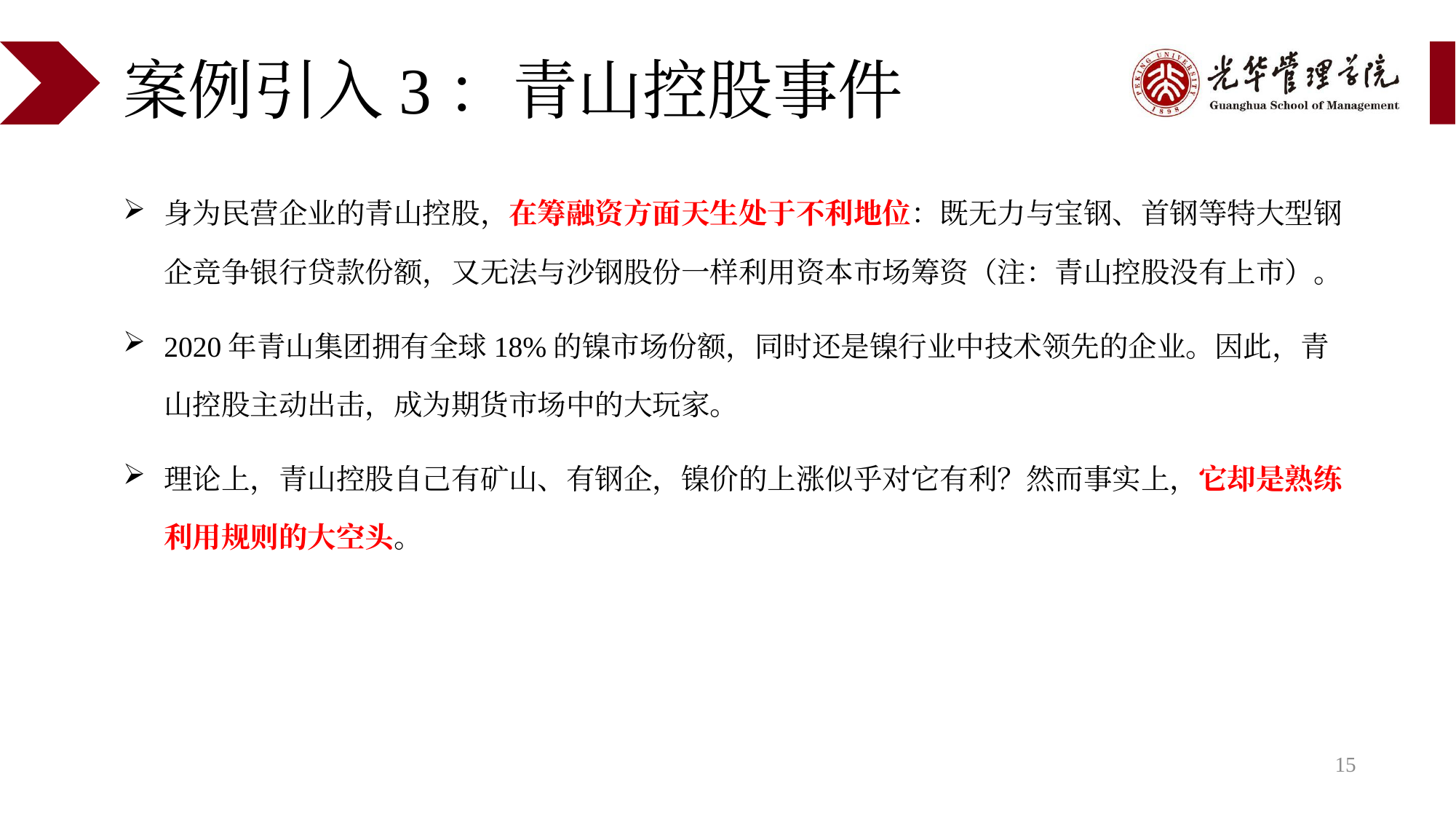

# 案例引入3：青山控股事件
身为民营企业的青山控股，在筹融资方面天生处于不利地位：既无力与宝钢、首钢等特大型钢企竞争银行贷款份额，又无法与沙钢股份一样利用资本市场筹资（注：青山控股没有上市）。
2020年青山集团拥有全球18%的镍市场份额，同时还是镍行业中技术领先的企业。因此，青山控股主动出击，成为期货市场中的大玩家。
理论上，青山控股自己有矿山、有钢企，镍价的上涨似乎对它有利？然而事实上，它却是熟练利用规则的大空头。
15